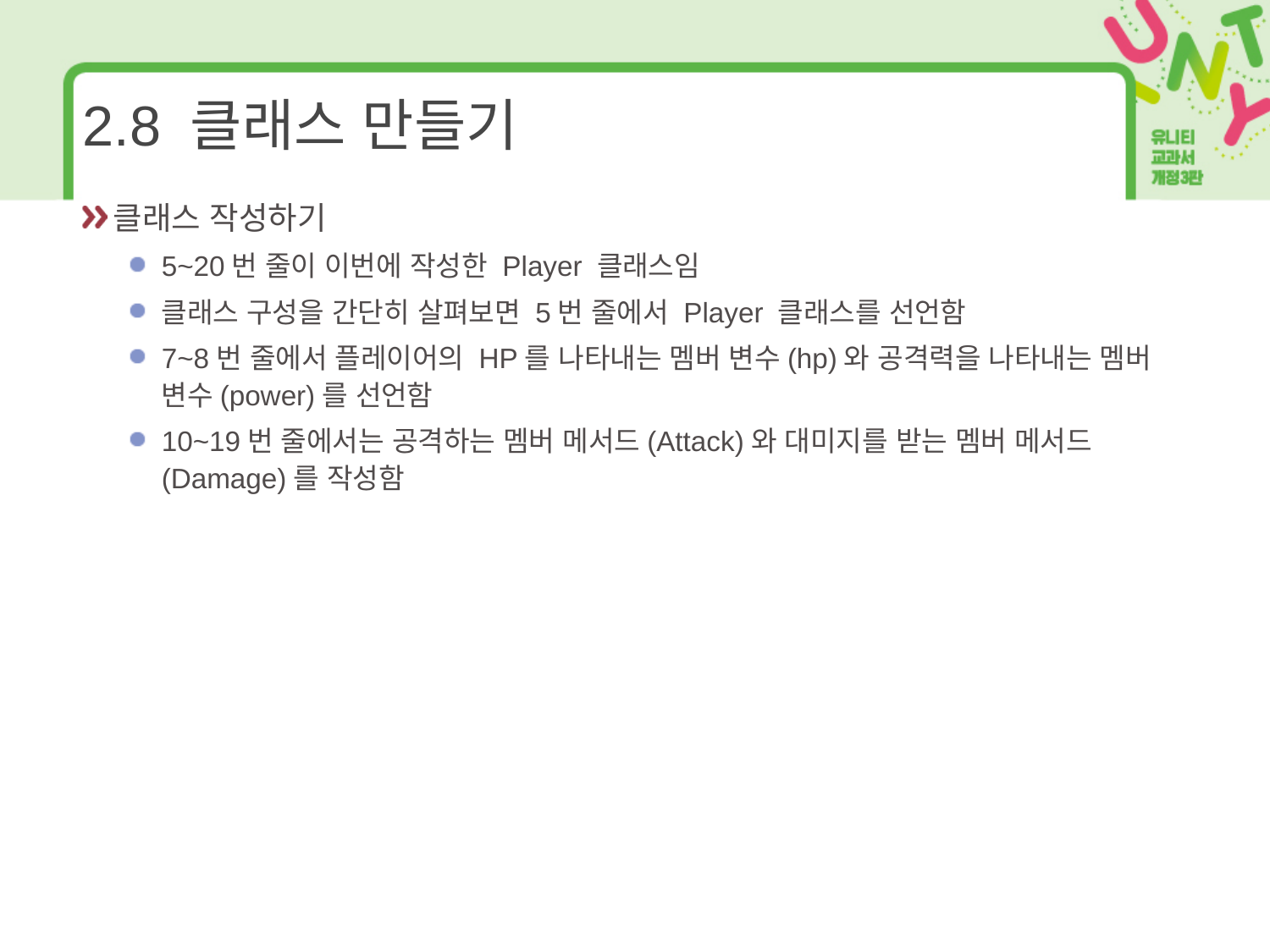

# 2.8 클래스 만들기
클래스 작성하기
5~20번 줄이 이번에 작성한 Player 클래스임
클래스 구성을 간단히 살펴보면 5번 줄에서 Player 클래스를 선언함
7~8번 줄에서 플레이어의 HP를 나타내는 멤버 변수(hp)와 공격력을 나타내는 멤버 변수(power)를 선언함
10~19번 줄에서는 공격하는 멤버 메서드(Attack)와 대미지를 받는 멤버 메서드(Damage)를 작성함